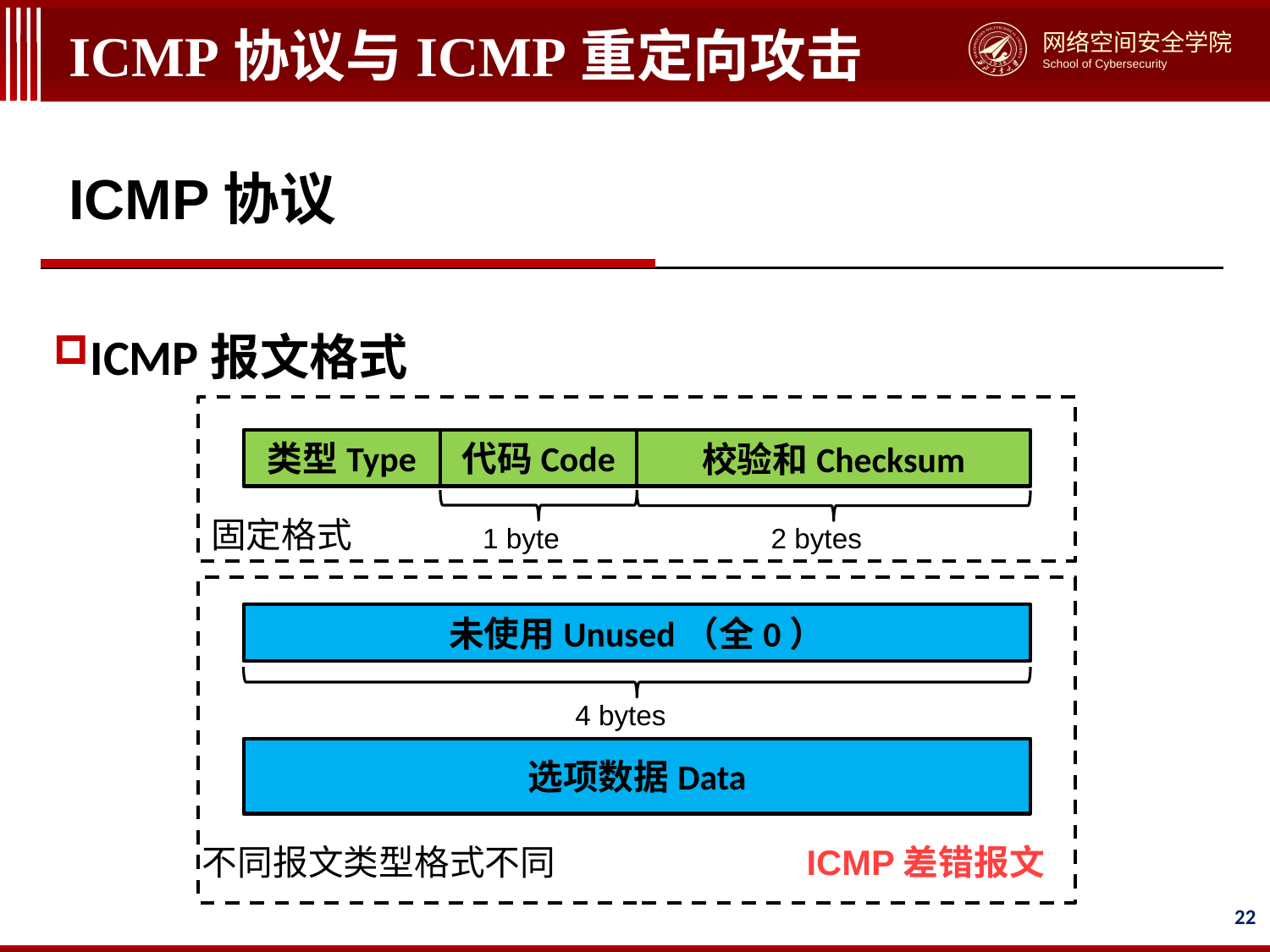

# ICMP协议与ICMP重定向攻击
ICMP协议

ICMP报文格式

类型Type
代码Code
校验和Checksum
固定格式
1 byte
2 bytes

未使用Unused（全0）
4 bytes
选项数据Data
ICMP差错报文
不同报文类型格式不同